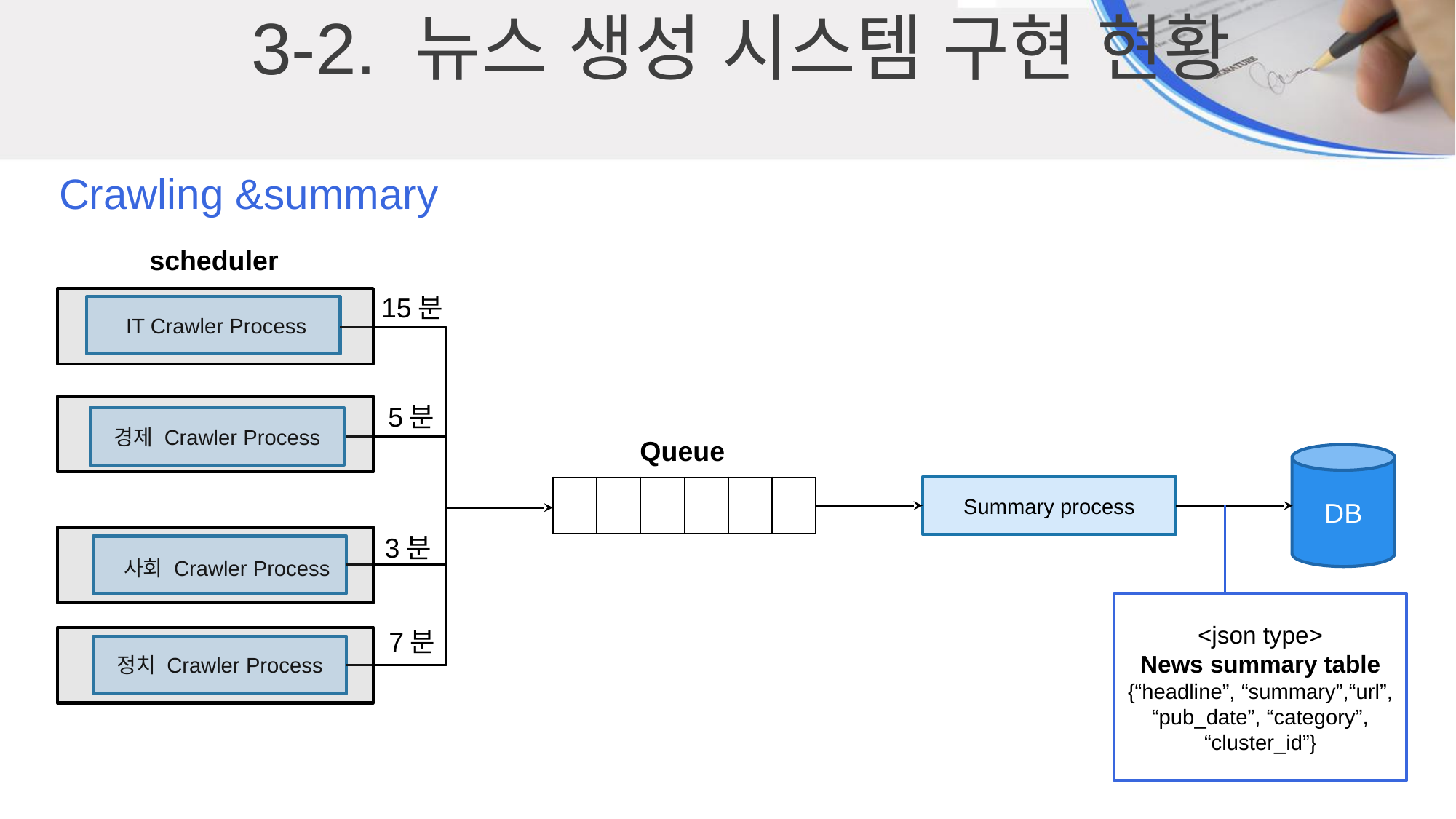

3-2. 뉴스 생성 시스템 구현 현황
Crawling &summary
scheduler
15분

 IT Crawler Process
5분

경제 Crawler Process
Queue
DB
Summary process
|  |  |  |  |  |  |
| --- | --- | --- | --- | --- | --- |
3분

 사회 Crawler Process
<json type>
News summary table
{“headline”, “summary”,“url”, “pub_date”, “category”, “cluster_id”}
7분

정치 Crawler Process